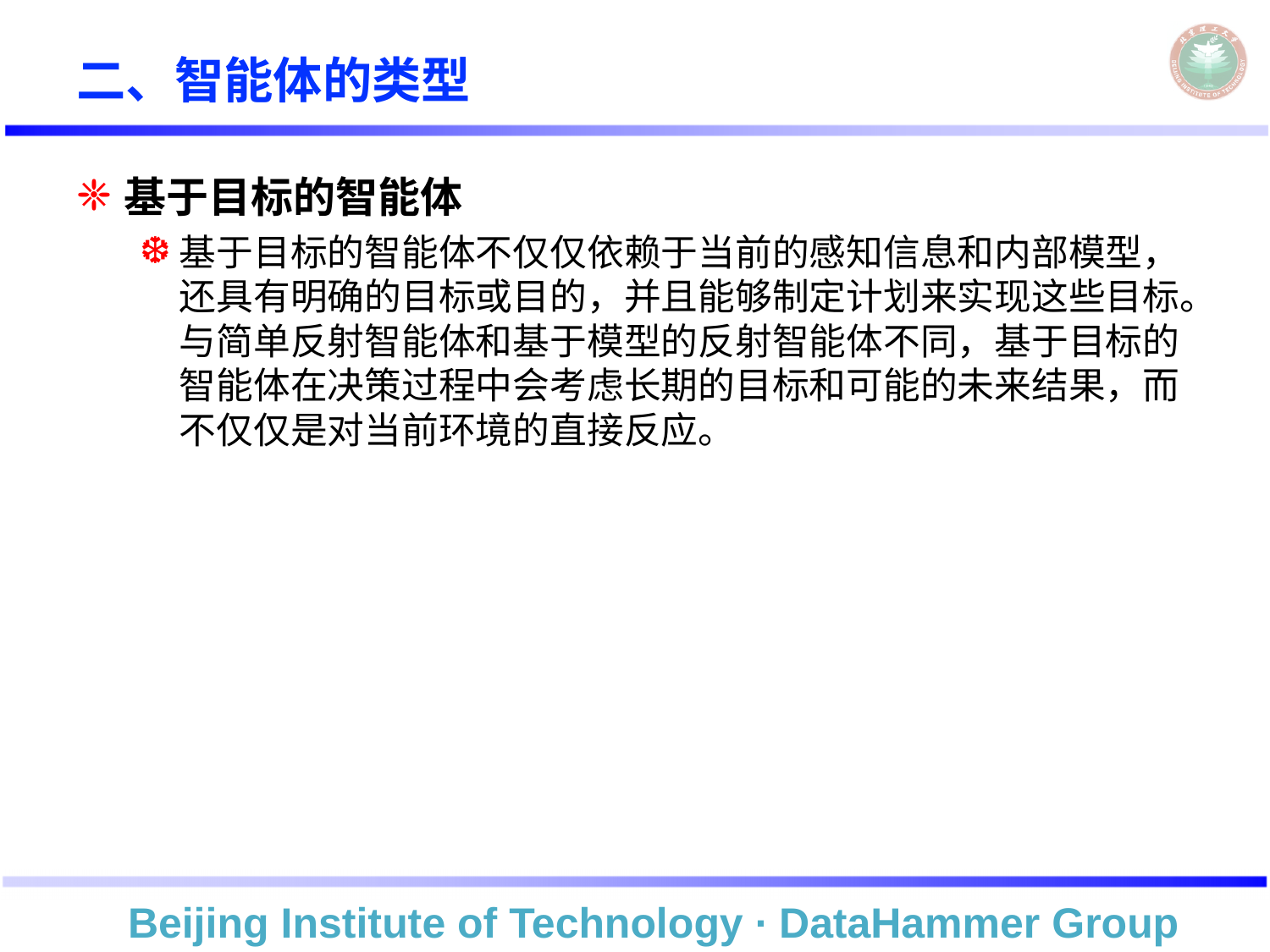

# 二、智能体的类型
基于目标的智能体
基于目标的智能体不仅仅依赖于当前的感知信息和内部模型，还具有明确的目标或目的，并且能够制定计划来实现这些目标。与简单反射智能体和基于模型的反射智能体不同，基于目标的智能体在决策过程中会考虑长期的目标和可能的未来结果，而不仅仅是对当前环境的直接反应。